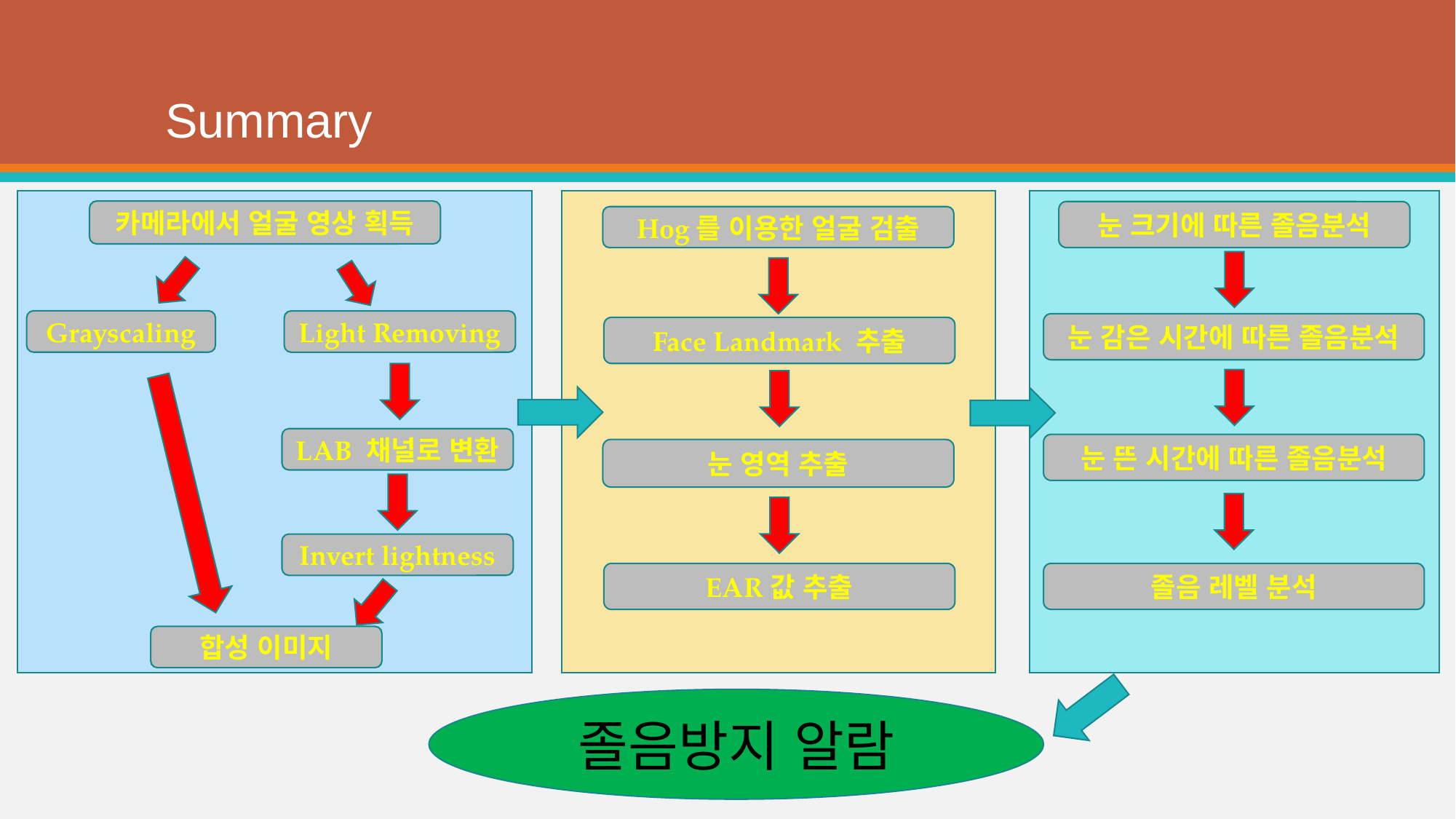

# Summary

카메라에서 얼굴 영상 획득
눈 크기에 따른 졸음분석
Hog를 이용한 얼굴 검출

Grayscaling
Light Removing
눈 감은 시간에 따른 졸음분석
Face Landmark 추출

LAB 채널로 변환
눈 뜬 시간에 따른 졸음분석
눈 영역 추출

Invert lightness
EAR값 추출
졸음 레벨 분석

합성 이미지

졸음방지 알람